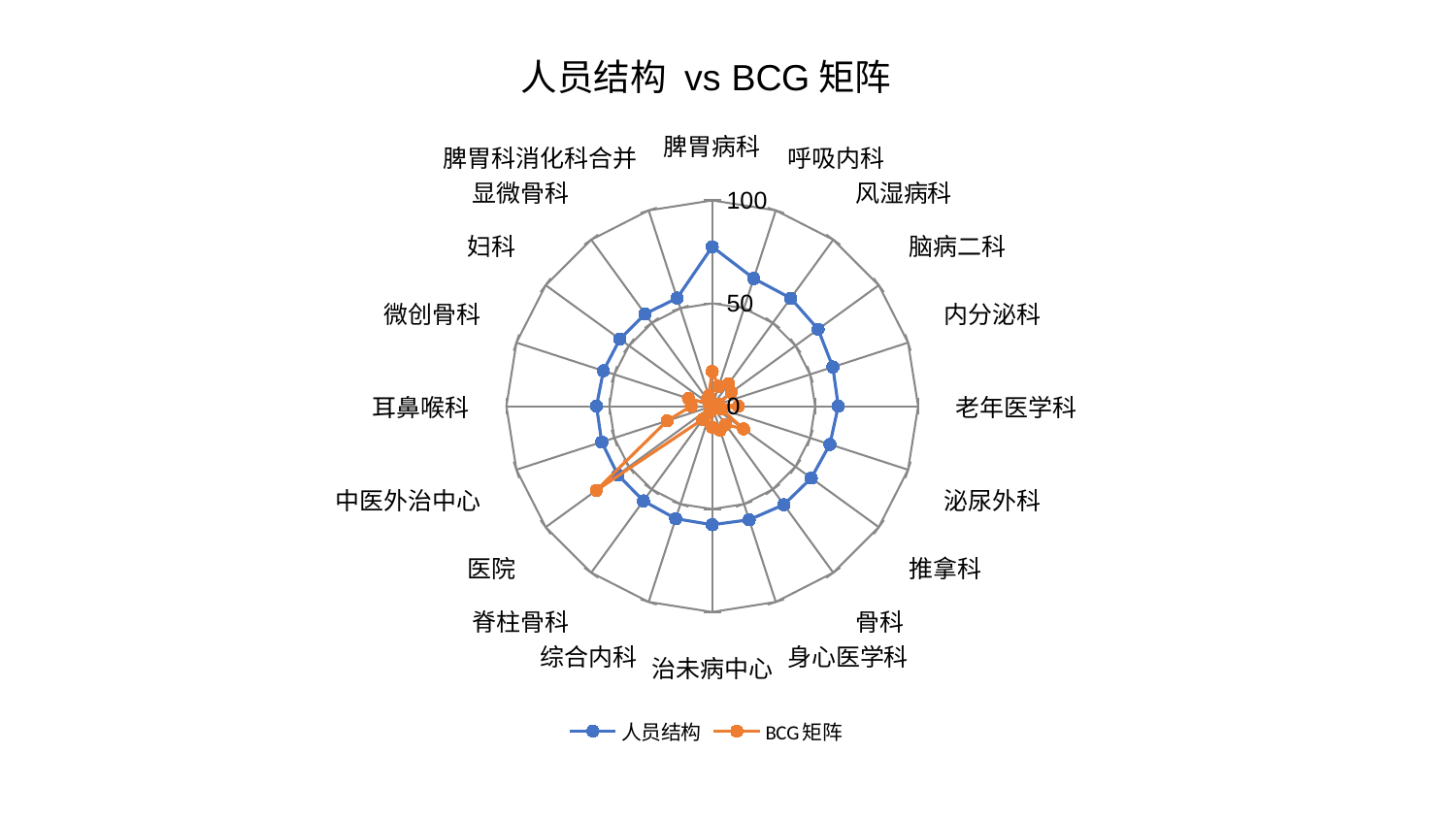

### Chart: 人员结构 vs BCG矩阵

| Category | 人员结构 | BCG矩阵 |
|---|---|---|
| 脾胃病科 | 77.46328253721036 | 16.86398599474045 |
| 呼吸内科 | 65.25144232049696 | 10.11795230927706 |
| 风湿病科 | 64.8673461326679 | 13.408701587378255 |
| 脑病二科 | 63.57143748218535 | 11.410423775125997 |
| 内分泌科 | 61.612689459017616 | 3.269185945706933 |
| 老年医学科 | 61.233123093266435 | 12.697319051148249 |
| 泌尿外科 | 60.080514166675826 | 4.6750543352141385 |
| 推拿科 | 59.451526733401245 | 18.83736658682013 |
| 骨科 | 59.17044824899634 | 11.044375489936083 |
| 身心医学科 | 58.04216328679877 | 12.31827652925058 |
| 治未病中心 | 57.624983258916174 | 10.258315908322494 |
| 综合内科 | 57.48295082048337 | 2.5946163427771736 |
| 脊柱骨科 | 56.8677690446413 | 7.905314095770392 |
| 医院 | 56.70336992574875 | 69.58310347946944 |
| 中医外治中心 | 56.44179545626242 | 23.046771515544297 |
| 耳鼻喉科 | 56.208842106741784 | 10.198846557264249 |
| 微创骨科 | 55.60411228853651 | 12.158545902525459 |
| 妇科 | 55.44203059341581 | 1.9686672164130499 |
| 显微骨科 | 55.42880950543406 | 4.134461656455562 |
| 脾胃科消化科合并 | 55.23761128489996 | 5.4210885812195055 |
50